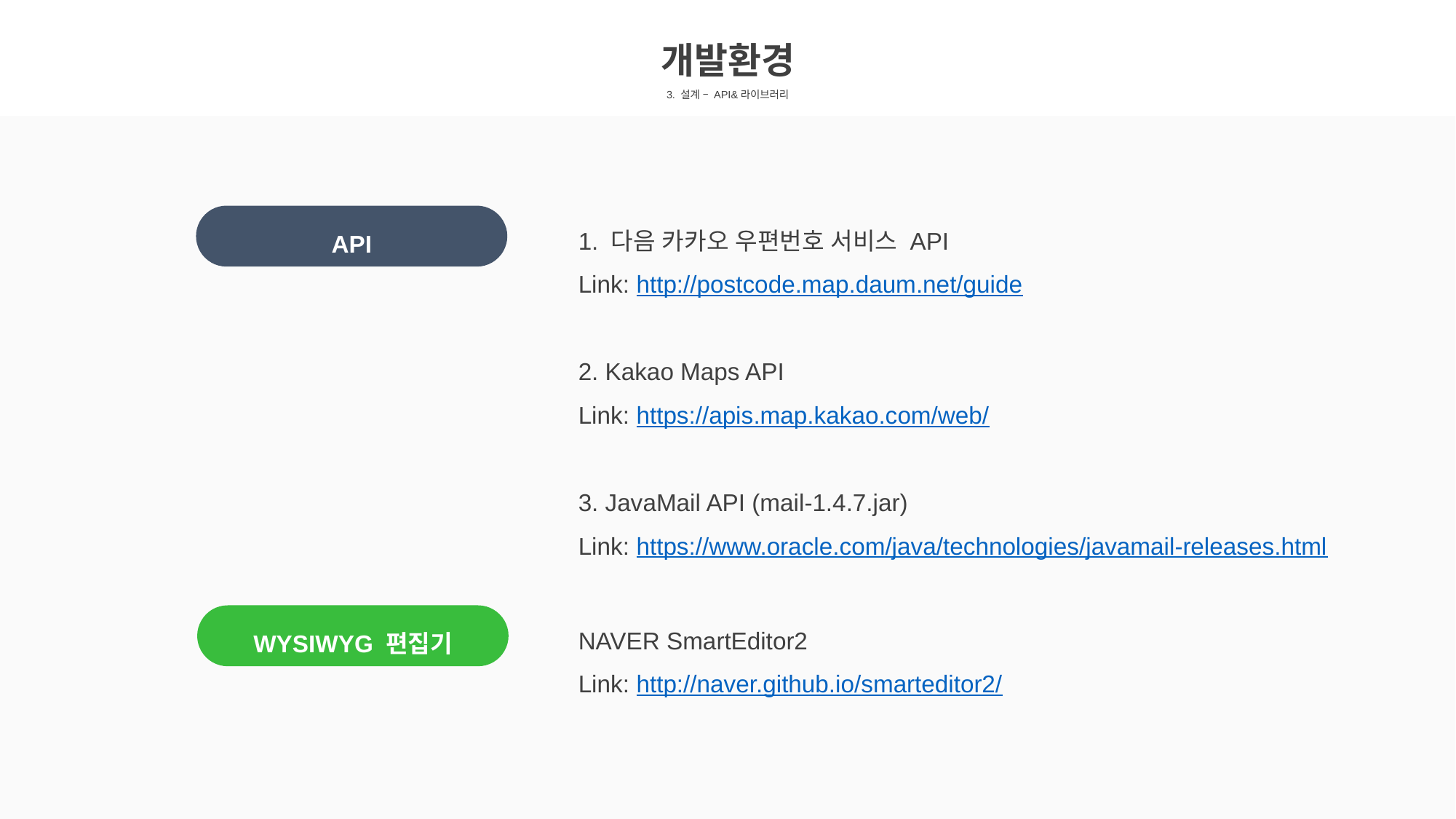

개발환경
3. 설계 – API&라이브러리
API
1. 다음 카카오 우편번호 서비스 API
Link: http://postcode.map.daum.net/guide

2. Kakao Maps API
Link: https://apis.map.kakao.com/web/

3. JavaMail API (mail-1.4.7.jar)
Link: https://www.oracle.com/java/technologies/javamail-releases.html
WYSIWYG 편집기
NAVER SmartEditor2
Link: http://naver.github.io/smarteditor2/